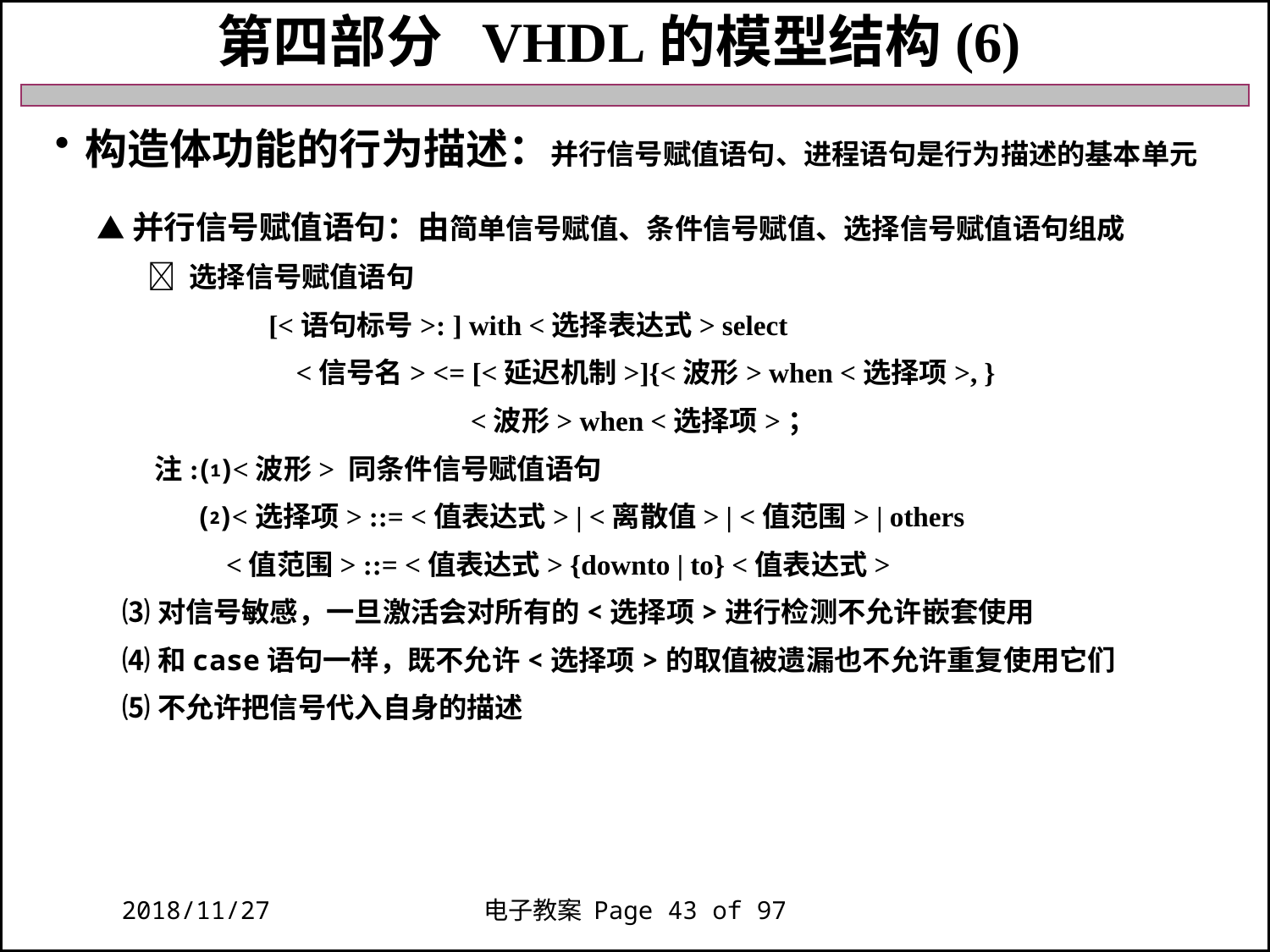

第四部分  VHDL的模型结构(6)

构造体功能的行为描述：并行信号赋值语句、进程语句是行为描述的基本单元
     ▲并行信号赋值语句：由简单信号赋值、条件信号赋值、选择信号赋值语句组成
             • 选择信号赋值语句
            [<语句标号>: ] with <选择表达式> select
                                 <信号名> <= [<延迟机制>]{<波形> when <选择项>, }
                                                          <波形> when <选择项>；
             注:⑴<波形> 同条件信号赋值语句
                   ⑵<选择项> ::= <值表达式> | <离散值> | <值范围> | others
                       <值范围> ::= <值表达式> {downto | to} <值表达式>
         ⑶对信号敏感，一旦激活会对所有的<选择项>进行检测不允许嵌套使用
         ⑷和case语句一样，既不允许<选择项>的取值被遗漏也不允许重复使用它们
         ⑸不允许把信号代入自身的描述

2018/11/27
电子教案 Page 43 of 97